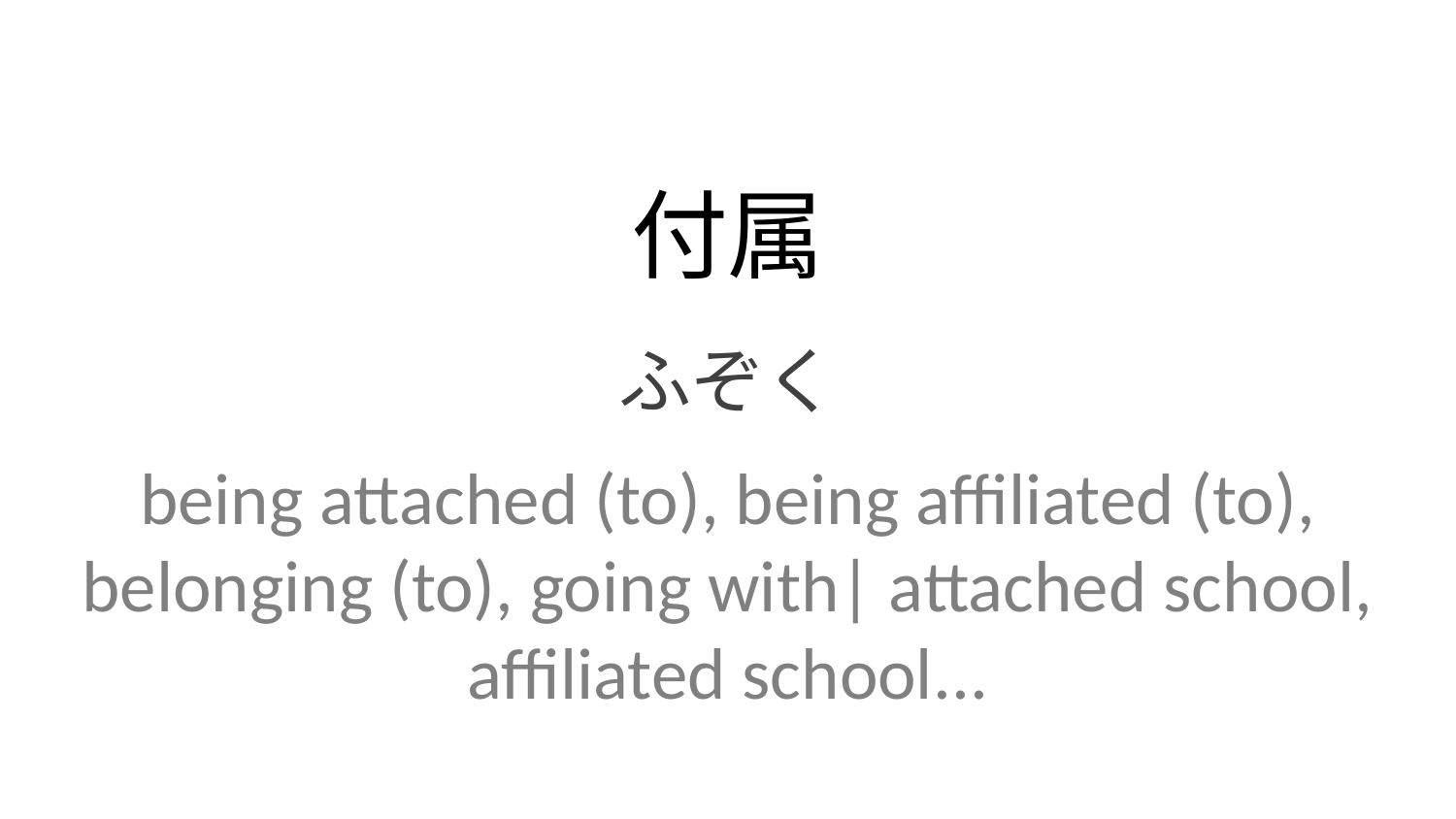

付属

ふぞく
being attached (to), being affiliated (to), belonging (to), going with| attached school, affiliated school...